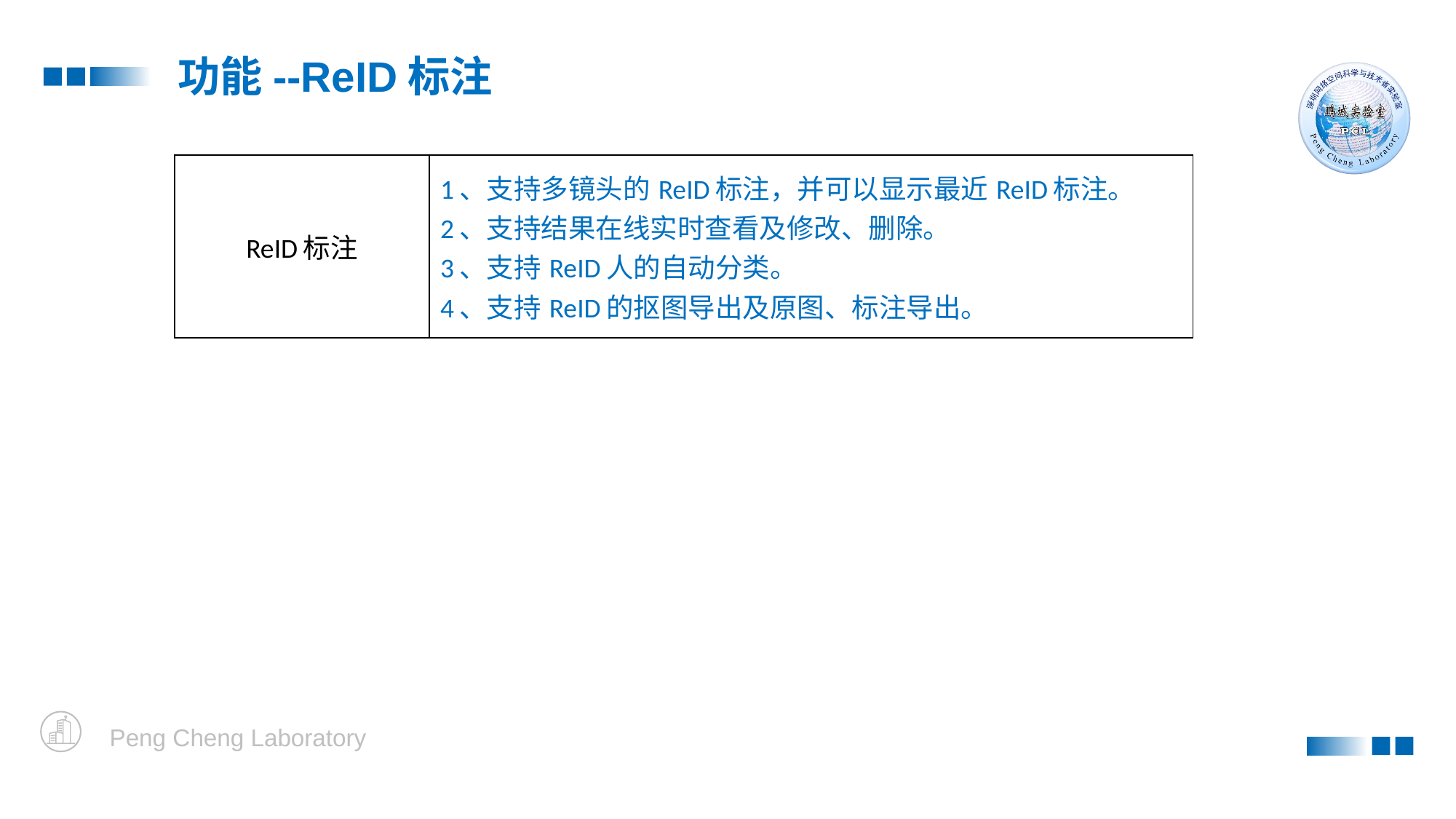

功能--ReID标注
| ReID标注 | 1、支持多镜头的ReID标注，并可以显示最近ReID标注。 2、支持结果在线实时查看及修改、删除。 3、支持ReID人的自动分类。 4、支持ReID的抠图导出及原图、标注导出。 |
| --- | --- |